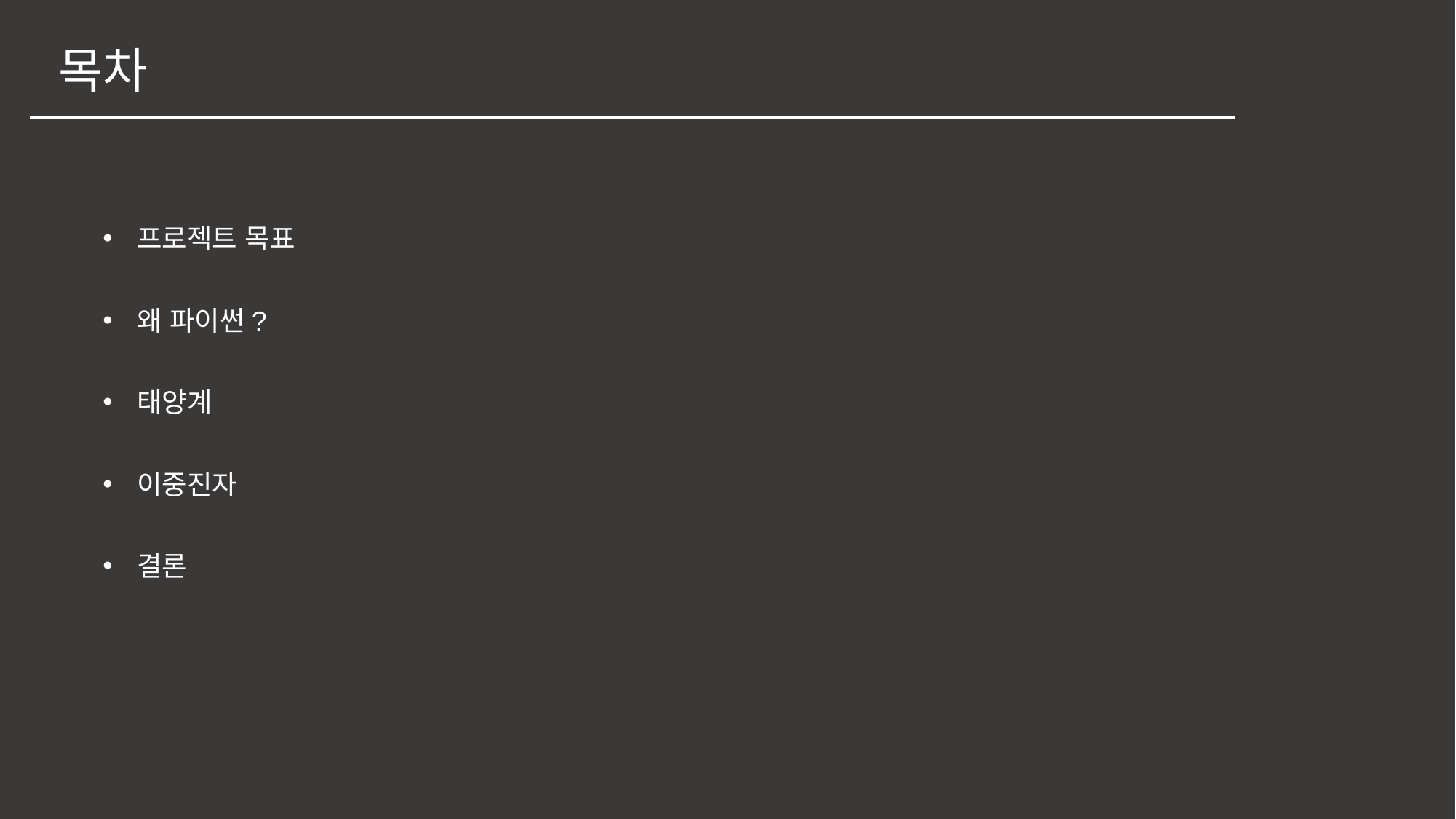

목차
프로젝트 목표
왜 파이썬?
태양계
이중진자
결론